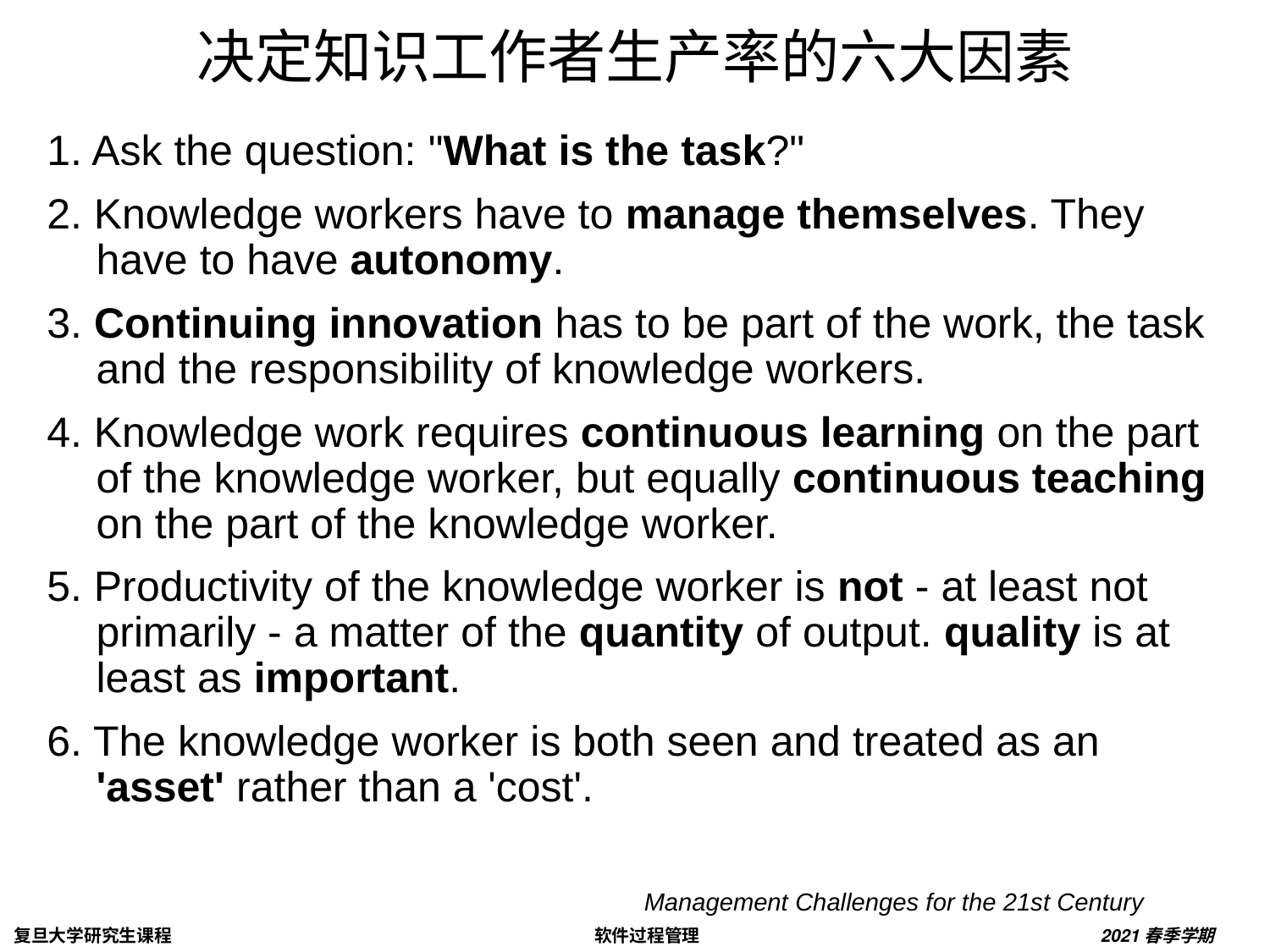

# 决定知识工作者生产率的六大因素
1. Ask the question: "What is the task?"
2. Knowledge workers have to manage themselves. They have to have autonomy.
3. Continuing innovation has to be part of the work, the task and the responsibility of knowledge workers.
4. Knowledge work requires continuous learning on the part of the knowledge worker, but equally continuous teaching on the part of the knowledge worker.
5. Productivity of the knowledge worker is not - at least not primarily - a matter of the quantity of output. quality is at least as important.
6. The knowledge worker is both seen and treated as an 'asset' rather than a 'cost'.
Management Challenges for the 21st Century